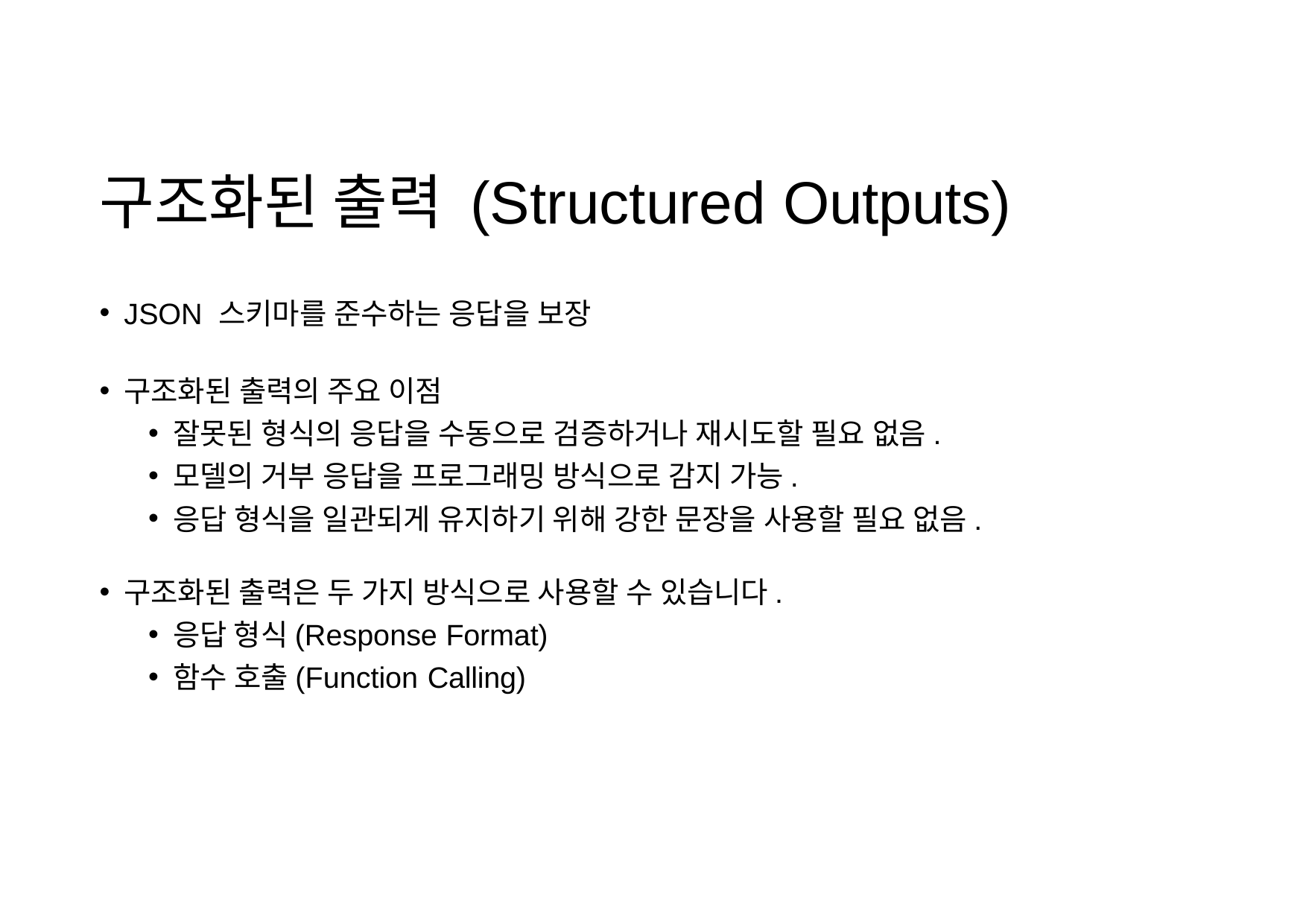

# 구조화된 출력 (Structured Outputs)
JSON 스키마를 준수하는 응답을 보장

구조화된 출력의 주요 이점
잘못된 형식의 응답을 수동으로 검증하거나 재시도할 필요 없음.
모델의 거부 응답을 프로그래밍 방식으로 감지 가능.
응답 형식을 일관되게 유지하기 위해 강한 문장을 사용할 필요 없음.

구조화된 출력은 두 가지 방식으로 사용할 수 있습니다.
응답 형식(Response Format)
함수 호출(Function Calling)